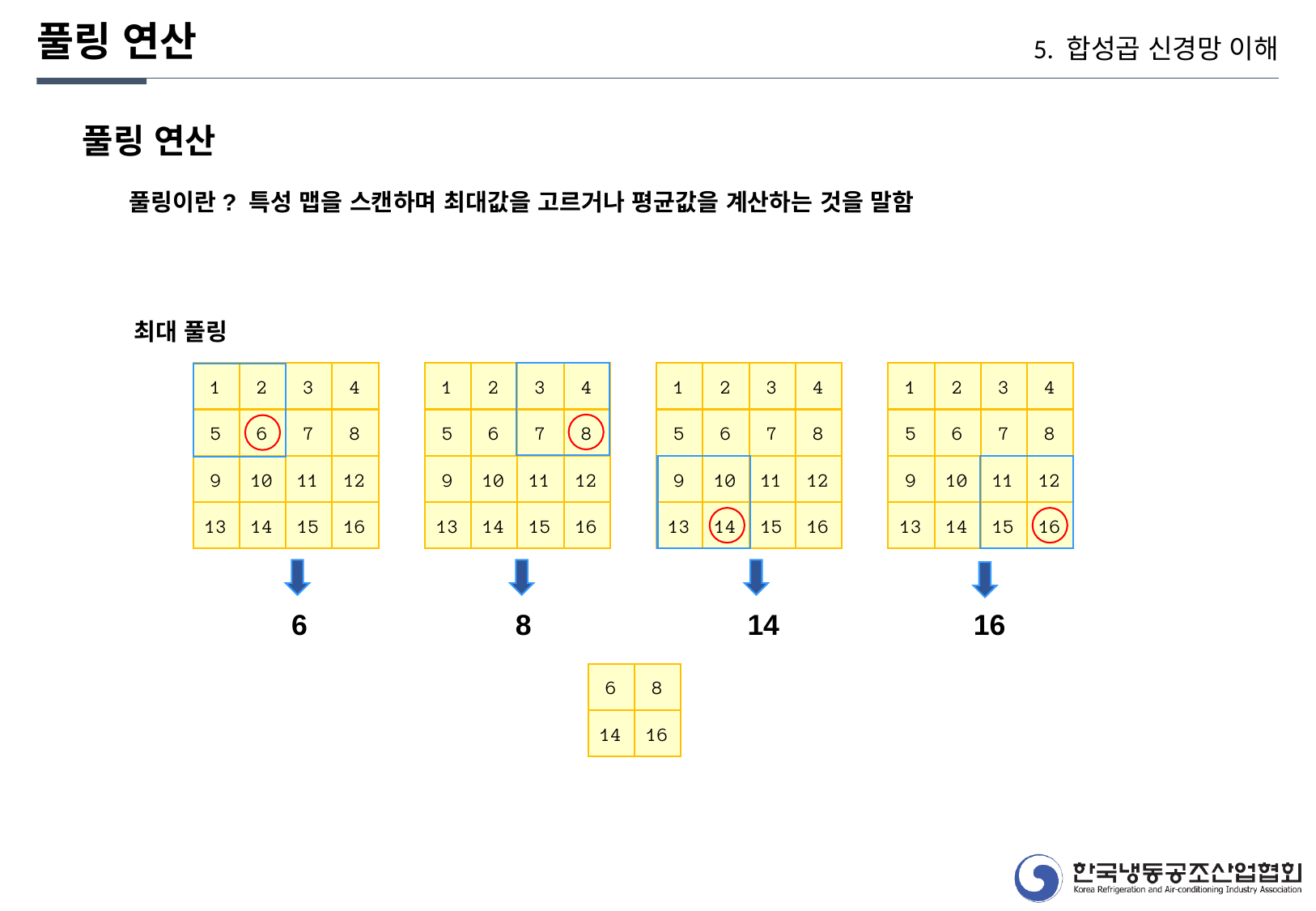

풀링 연산
5. 합성곱 신경망 이해
풀링 연산
풀링이란? 특성 맵을 스캔하며 최대값을 고르거나 평균값을 계산하는 것을 말함
최대 풀링

1
2
3
4
1
2
3
4
1
2
3
4
1
2
3
4

5
6
7
8
5
6
7
8
5
6
7
8
5
6
7
8

9
10
11
12
9
10
11
12
9

10
11
12
9
10

11
12
13
14
15
16
13
14
15
16
13
14
15
16
13
14
15
16

6
8
14
16
6
8
14
16